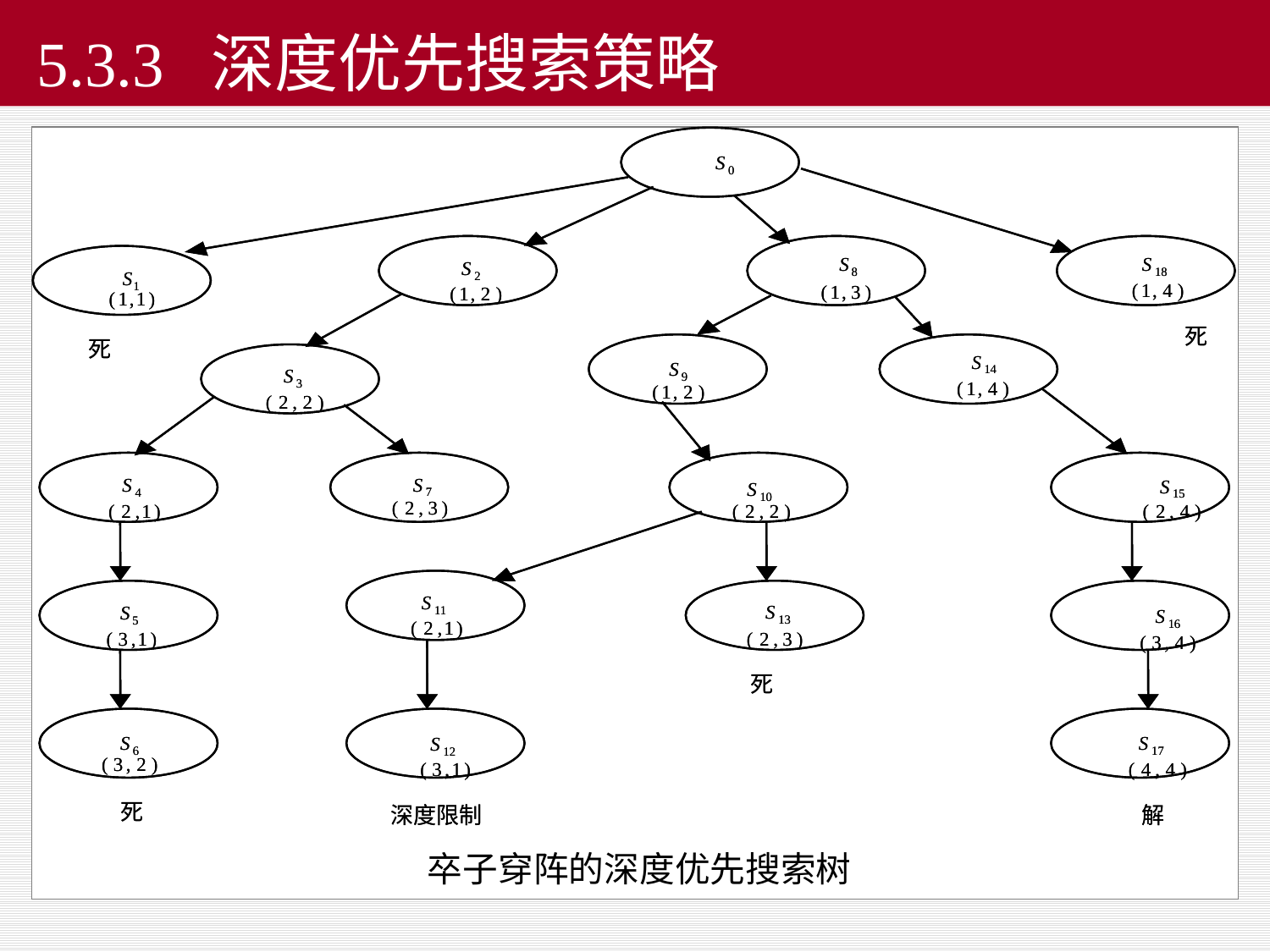

# 5.3.3  深度优先搜索策略

S
0
S
0

S
8
S
8
S
18
S
18
S
2
S
2
S
1
S
1
(
1
,
4
)
(
1
,
4
)
(
1
,
3
)
(
1
,
3
)
(
1
,
2
)
(
1
,
2
)
(
1
,
1
)
(
1
,
1
)

死
死

死
死

S
14
S
14
S
9
S
9
S
3
S
3
(
1
,
4
)
(
1
,
4
)
(
1
,
2
)
(
1
,
2
)

(
2
,
2
)
(
2
,
2
)

S
7
S
7
S
4
S
4
S
15
S
15
S
10
S
10
(
2
,
3
)
(
2
,
3
)
(
2
,
1
)
(
2
,
1
)
(
2
,
2
)
(
2
,
2
)
(
2
,
4
)
(
2
,
4
)

S
11
S
11
S
13
S
13
S
5
S
5
S
16
S
16
(
2
,
1
)
(
2
,
1
)
(
3
,
1
)
(
3
,
1
)
(
2
,
3
)
(
2
,
3
)
(
3
,
4
)
(
3
,
4
)

死
死

S
6
S
6
S
17
S
17
S
12
S
12
(
3
,
2
)
(
3
,
2
)
(
3
,
1
)
(
3
,
1
)
(
4
,
4
)
(
4
,
4
)

死
死
深度限制
深度限制
解
解

open表：S17、S18
closed表：S0～S16
卒子穿阵的深度优先搜索树

62